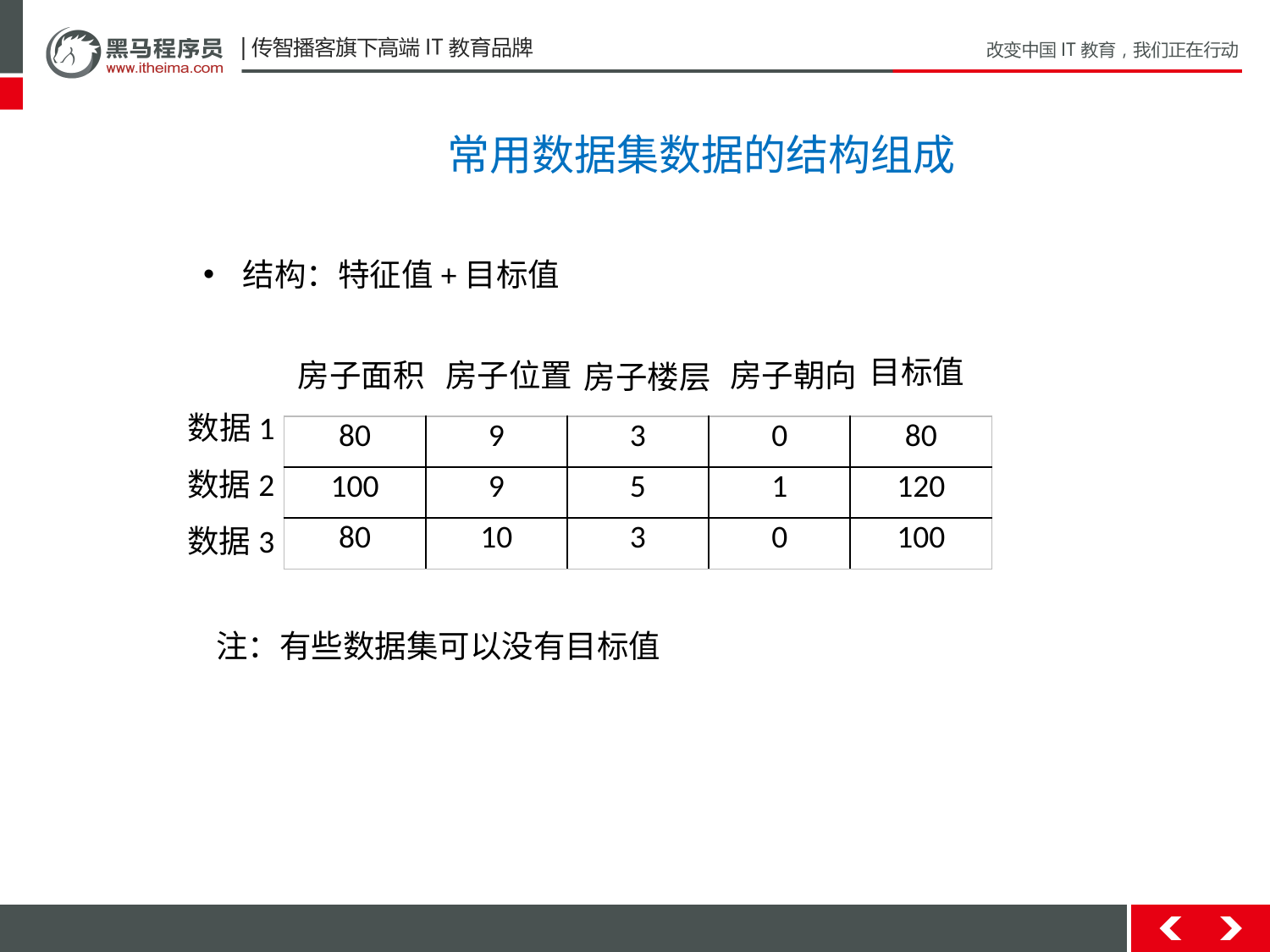

常用数据集数据的结构组成
结构：特征值+目标值
目标值
房子面积
房子位置
房子朝向
房子楼层
数据1
| 80 | 9 | 3 | 0 | 80 |
| --- | --- | --- | --- | --- |
| 100 | 9 | 5 | 1 | 120 |
| 80 | 10 | 3 | 0 | 100 |
数据2
数据3
注：有些数据集可以没有目标值